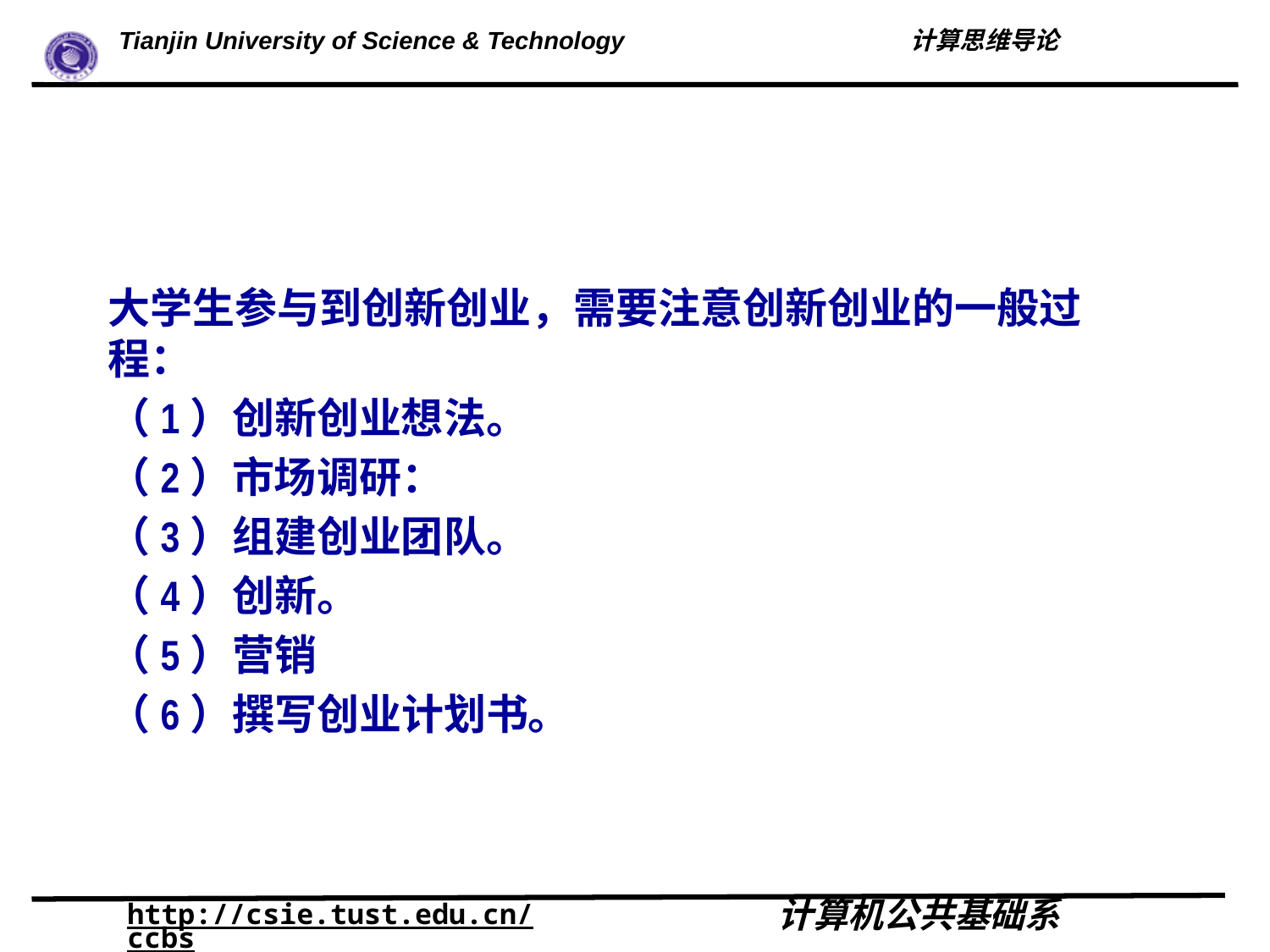

#
大学生参与到创新创业，需要注意创新创业的一般过程：
（1）创新创业想法。
（2）市场调研：
（3）组建创业团队。
（4）创新。
（5）营销
（6）撰写创业计划书。